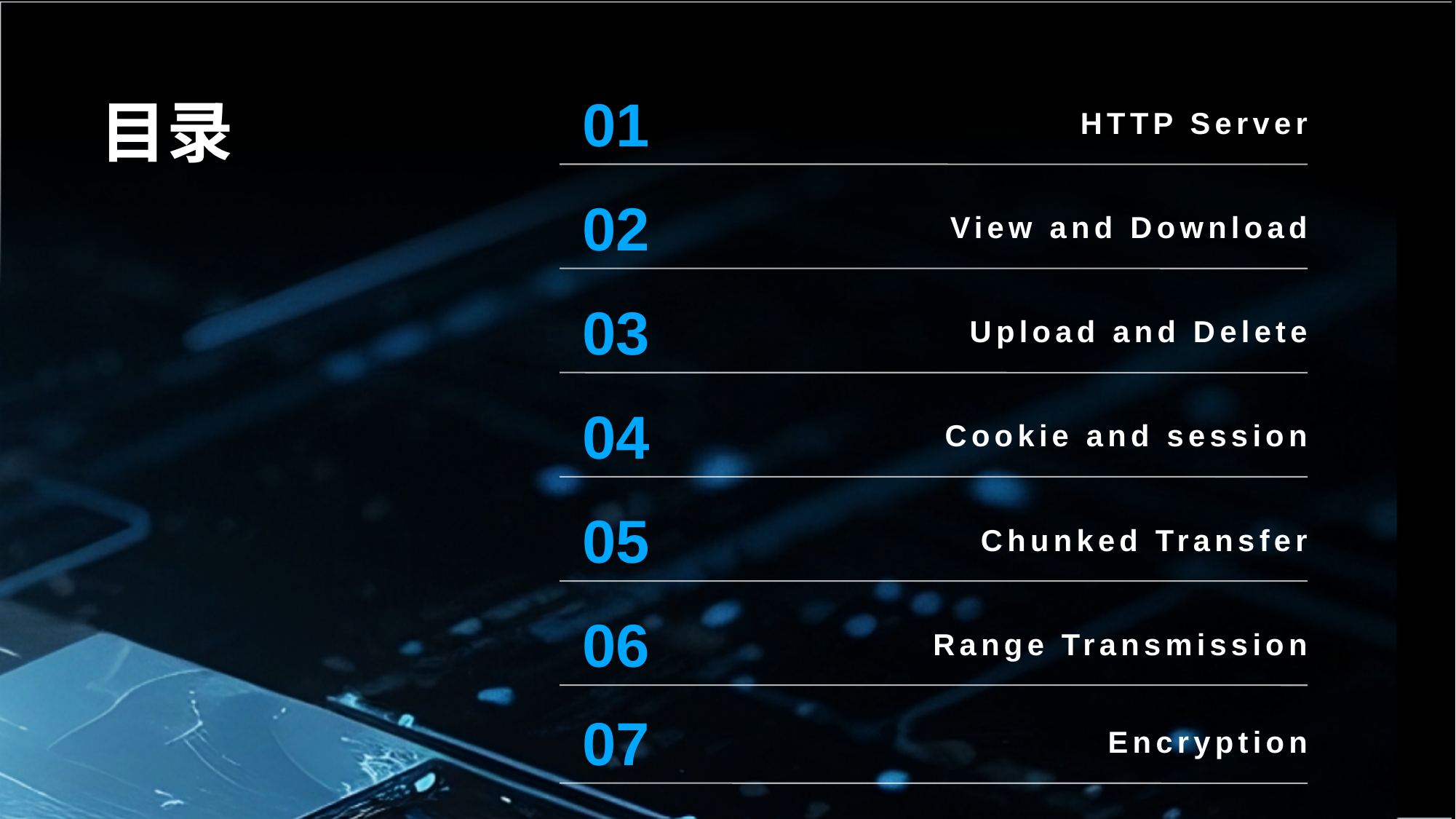

01
# 目录
HTTP Server

02
View and Download

03
Upload and Delete

04
Cookie and session

05
Chunked Transfer

06
Range Transmission

07
Encryption